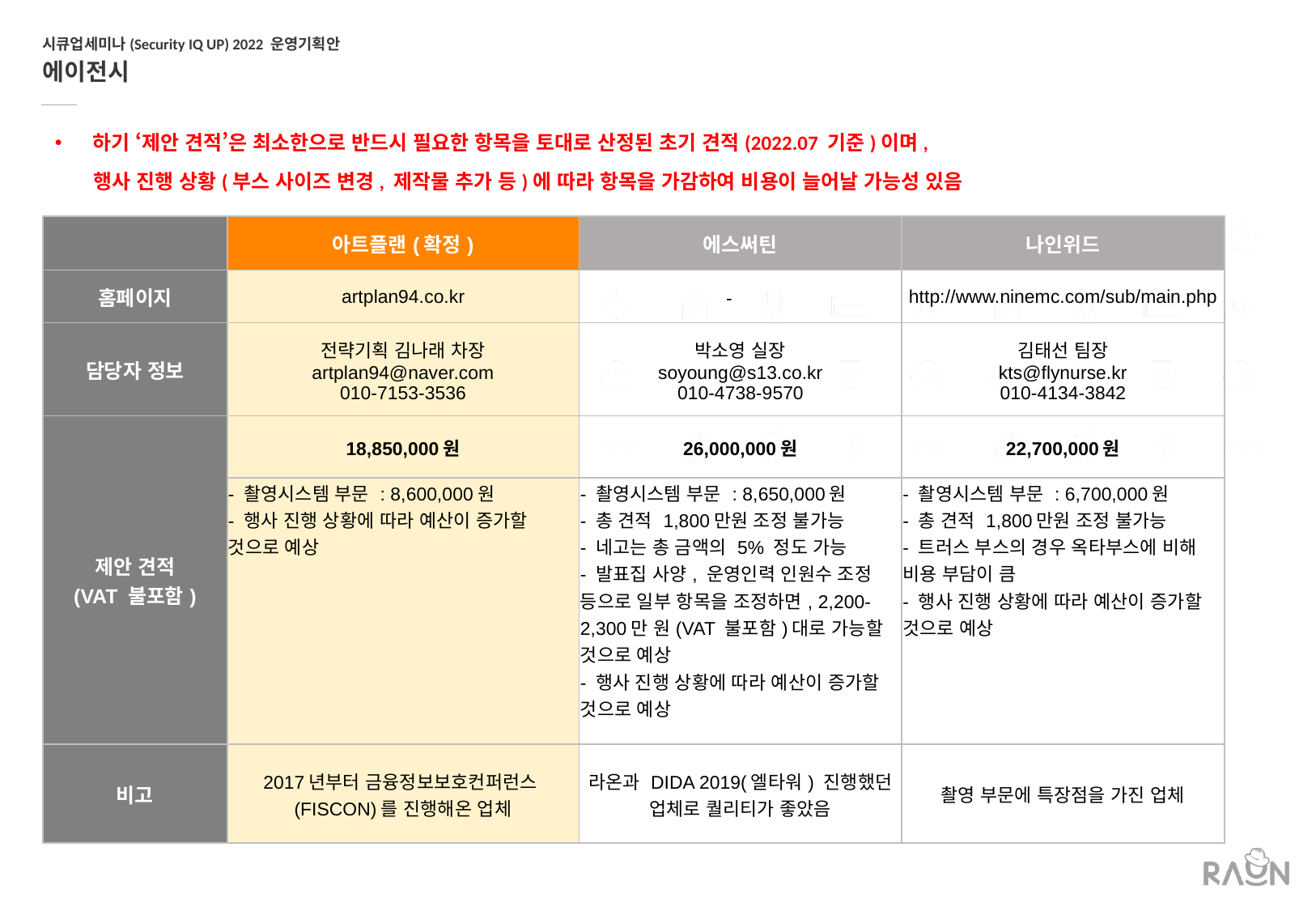

시큐업세미나(Security IQ UP) 2022 운영기획안
에이전시
하기 ‘제안 견적’은 최소한으로 반드시 필요한 항목을 토대로 산정된 초기 견적(2022.07 기준)이며,
      행사 진행 상황(부스 사이즈 변경, 제작물 추가 등)에 따라 항목을 가감하여 비용이 늘어날 가능성 있음
|  | 아트플랜(확정) | 에스써틴 | 나인위드 |
| --- | --- | --- | --- |
| 홈페이지 | artplan94.co.kr | - | http://www.ninemc.com/sub/main.php |
| 담당자 정보 | 전략기획 김나래 차장 artplan94@naver.com 010-7153-3536 | 박소영 실장 soyoung@s13.co.kr 010-4738-9570 | 김태선 팀장 kts@flynurse.kr 010-4134-3842 |
| 제안 견적 (VAT 불포함) | 18,850,000원 | 26,000,000원 | 22,700,000원 |
|  | - 촬영시스템 부문 : 8,600,000원 - 행사 진행 상황에 따라 예산이 증가할 것으로 예상 | - 촬영시스템 부문 : 8,650,000원 - 총 견적 1,800만원 조정 불가능 - 네고는 총 금액의 5% 정도 가능 - 발표집 사양, 운영인력 인원수 조정 등으로 일부 항목을 조정하면, 2,200-2,300만 원(VAT 불포함)대로 가능할 것으로 예상 - 행사 진행 상황에 따라 예산이 증가할 것으로 예상 | - 촬영시스템 부문 : 6,700,000원 - 총 견적 1,800만원 조정 불가능 - 트러스 부스의 경우 옥타부스에 비해 비용 부담이 큼 - 행사 진행 상황에 따라 예산이 증가할 것으로 예상 |
| 비고 | 2017년부터 금융정보보호컨퍼런스(FISCON)를 진행해온 업체 | 라온과 DIDA 2019(엘타워) 진행했던 업체로 퀄리티가 좋았음 | 촬영 부문에 특장점을 가진 업체 |